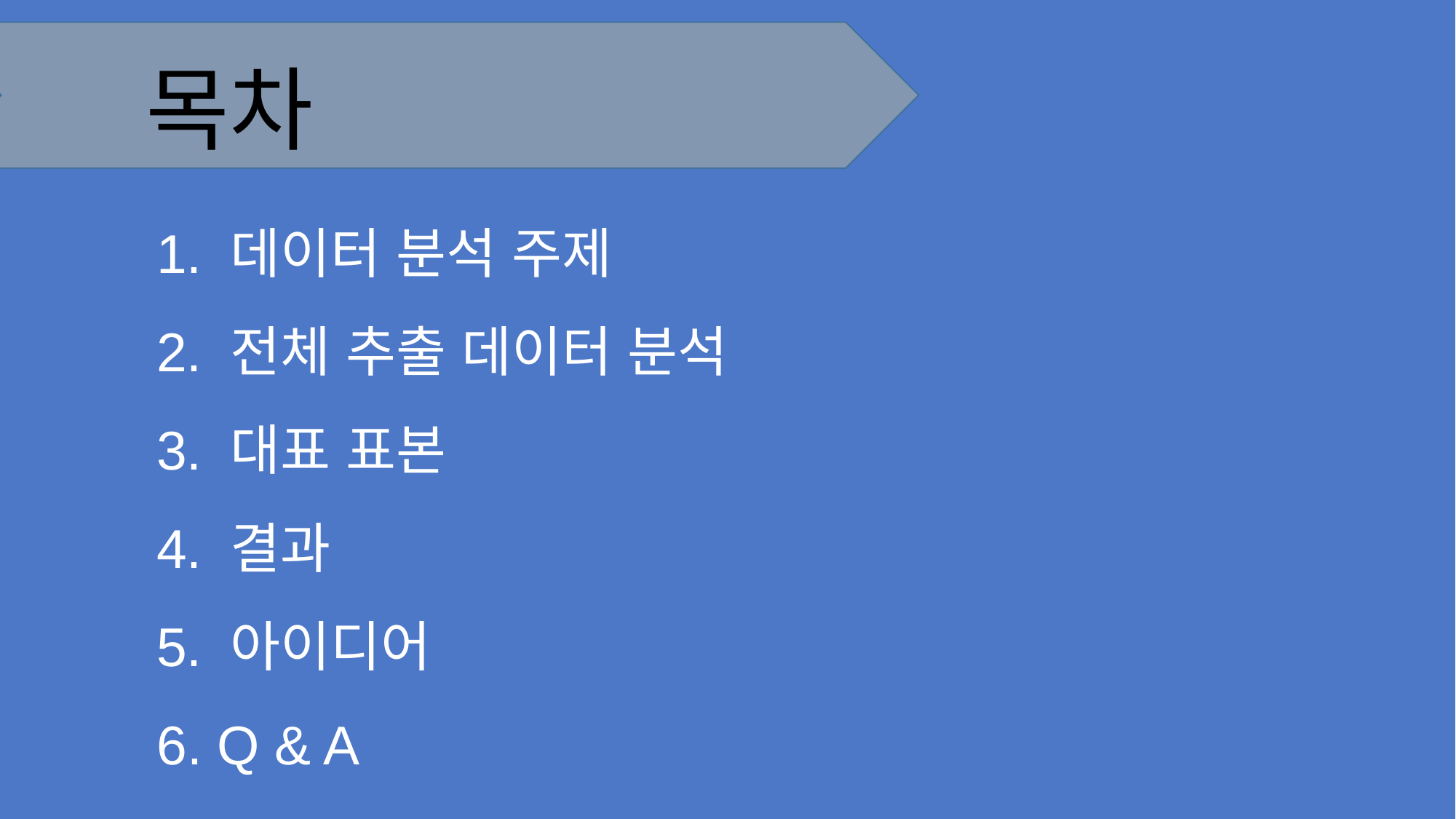

목차
 데이터 분석 주제
 전체 추출 데이터 분석
 대표 표본
 결과
 아이디어
 Q & A